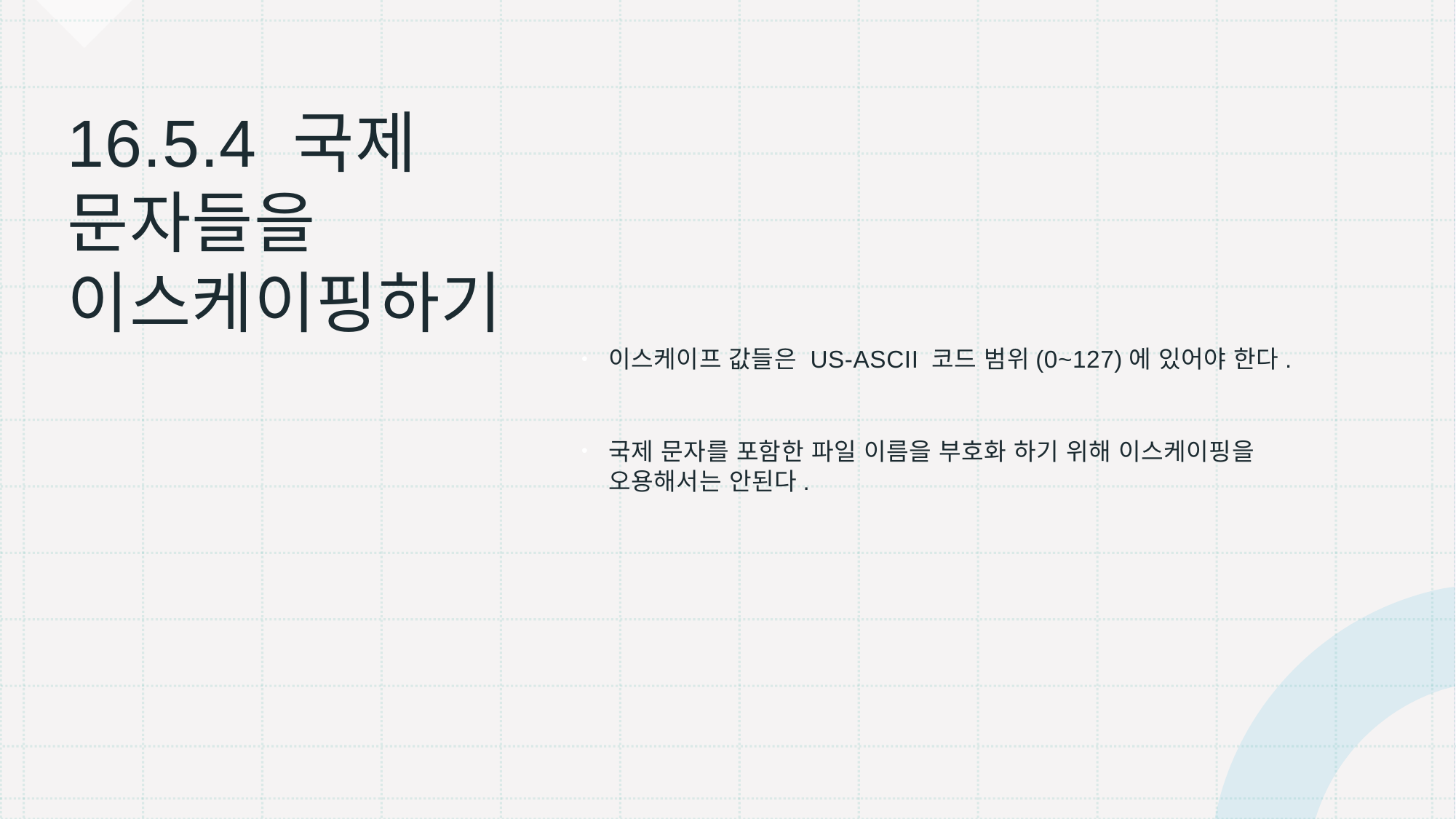

이스케이프 값들은 US-ASCII 코드 범위(0~127)에 있어야 한다.

국제 문자를 포함한 파일 이름을 부호화 하기 위해 이스케이핑을 오용해서는 안된다.
# 16.5.4 국제 문자들을 이스케이핑하기